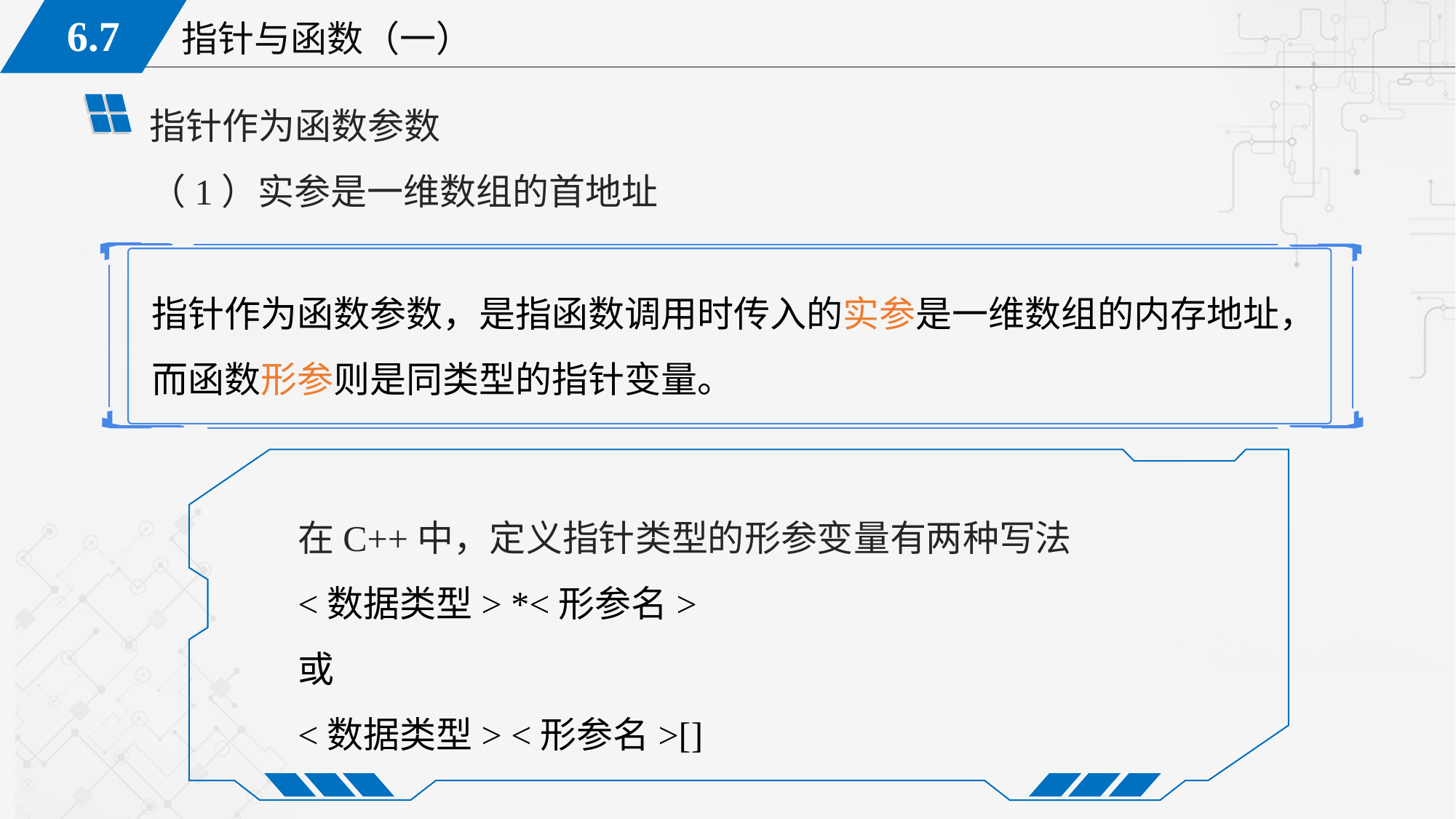

指针作为函数参数
（1）实参是一维数组的首地址

指针作为函数参数，是指函数调用时传入的实参是一维数组的内存地址，而函数形参则是同类型的指针变量。

在C++中，定义指针类型的形参变量有两种写法
<数据类型> *<形参名>
或
<数据类型> <形参名>[]